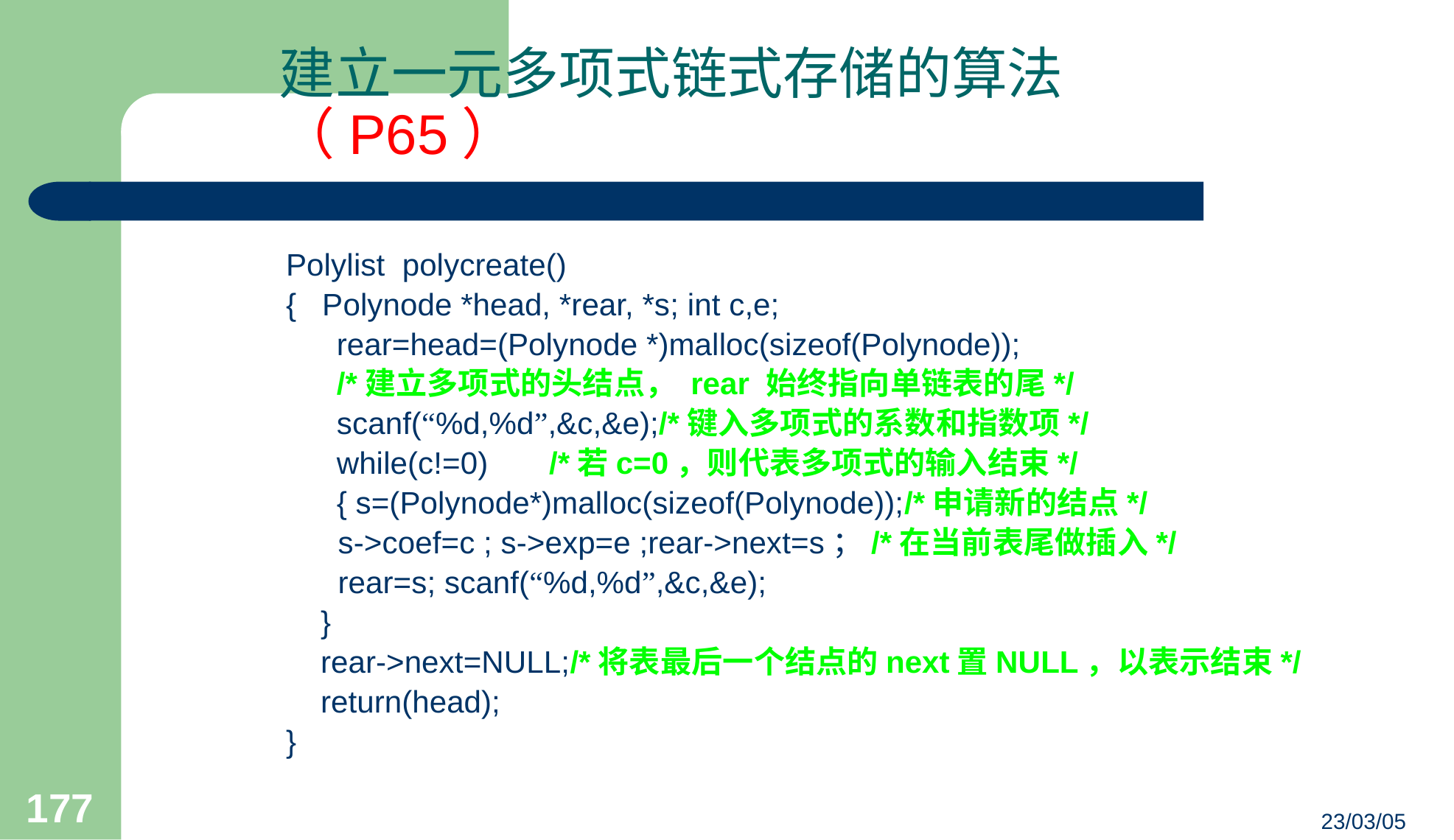

建立一元多项式链式存储的算法（P65）
Polylist  polycreate()
{   Polynode *head, *rear, *s; int c,e;
	 rear=head=(Polynode *)malloc(sizeof(Polynode));
	 /*建立多项式的头结点， rear 始终指向单链表的尾*/
	 scanf(“%d,%d”,&c,&e);/*键入多项式的系数和指数项*/
	 while(c!=0)	/*若c=0，则代表多项式的输入结束*/
	 { s=(Polynode*)malloc(sizeof(Polynode));/*申请新的结点*/
      s->coef=c ; s->exp=e ;rear->next=s；/*在当前表尾做插入*/
      rear=s; scanf(“%d,%d”,&c,&e);
    }
    rear->next=NULL;/*将表最后一个结点的next置NULL，以表示结束*/
    return(head);
}
177
23/03/05